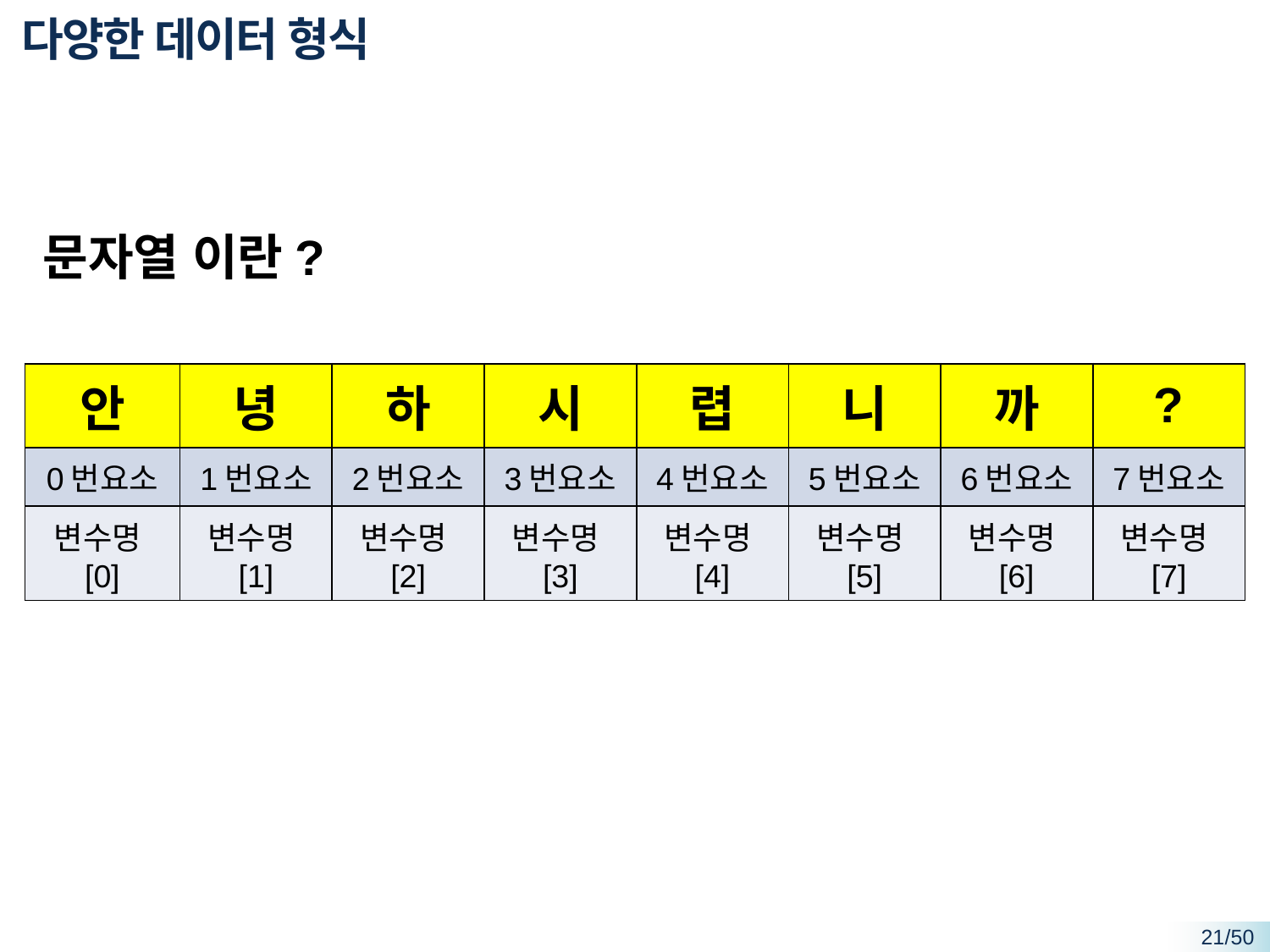

# 다양한 데이터 형식
문자열 이란?
| 안 | 녕 | 하 | 시 | 렵 | 니 | 까 | ? |
| --- | --- | --- | --- | --- | --- | --- | --- |
| 0번요소 | 1번요소 | 2번요소 | 3번요소 | 4번요소 | 5번요소 | 6번요소 | 7번요소 |
| 변수명[0] | 변수명[1] | 변수명[2] | 변수명[3] | 변수명[4] | 변수명[5] | 변수명[6] | 변수명[7] |